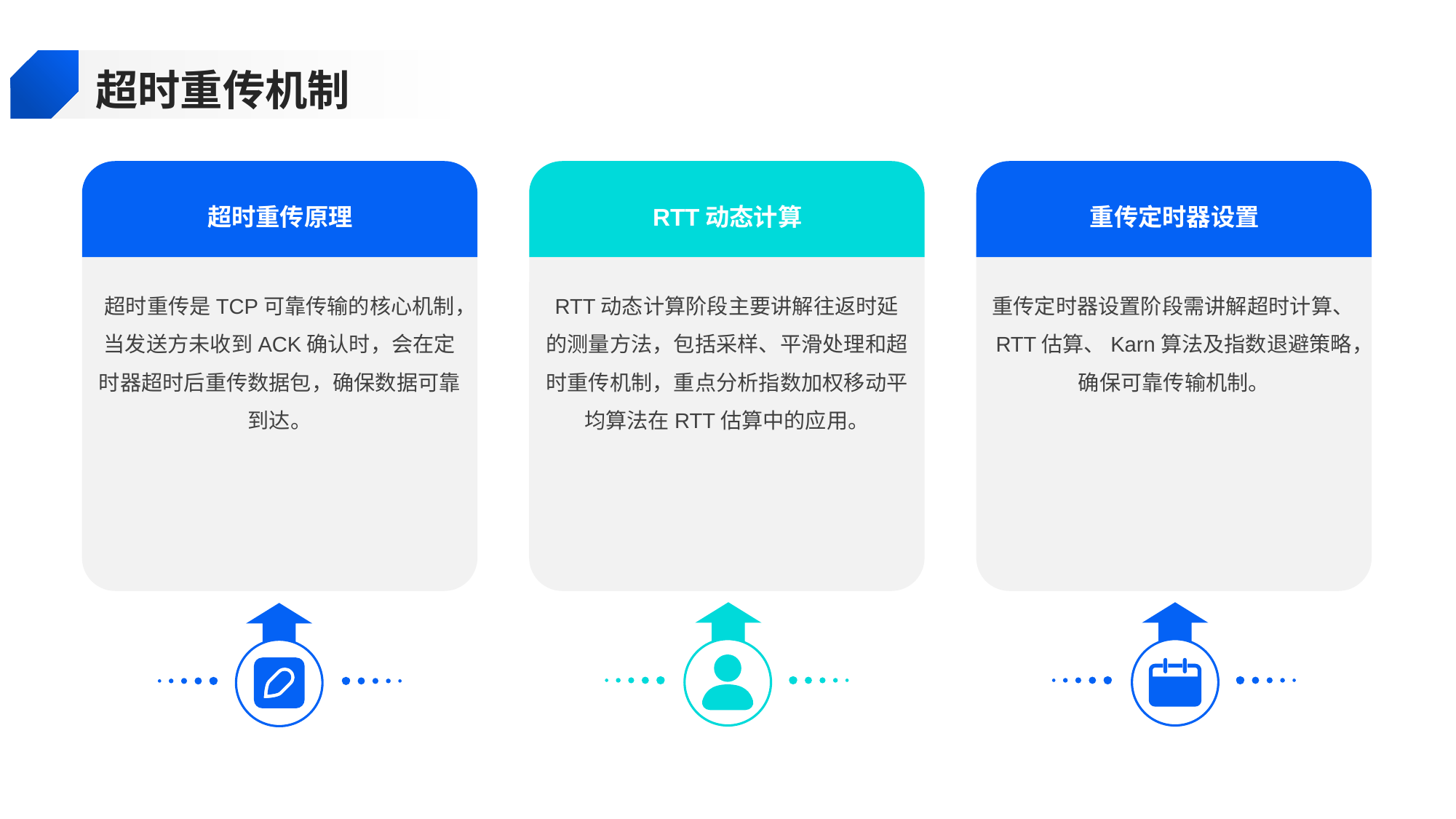

超时重传机制

超时重传原理
RTT动态计算
重传定时器设置
超时重传是TCP可靠传输的核心机制，当发送方未收到ACK确认时，会在定时器超时后重传数据包，确保数据可靠到达。
RTT动态计算阶段主要讲解往返时延的测量方法，包括采样、平滑处理和超时重传机制，重点分析指数加权移动平均算法在RTT估算中的应用。
重传定时器设置阶段需讲解超时计算、RTT估算、Karn算法及指数退避策略，确保可靠传输机制。